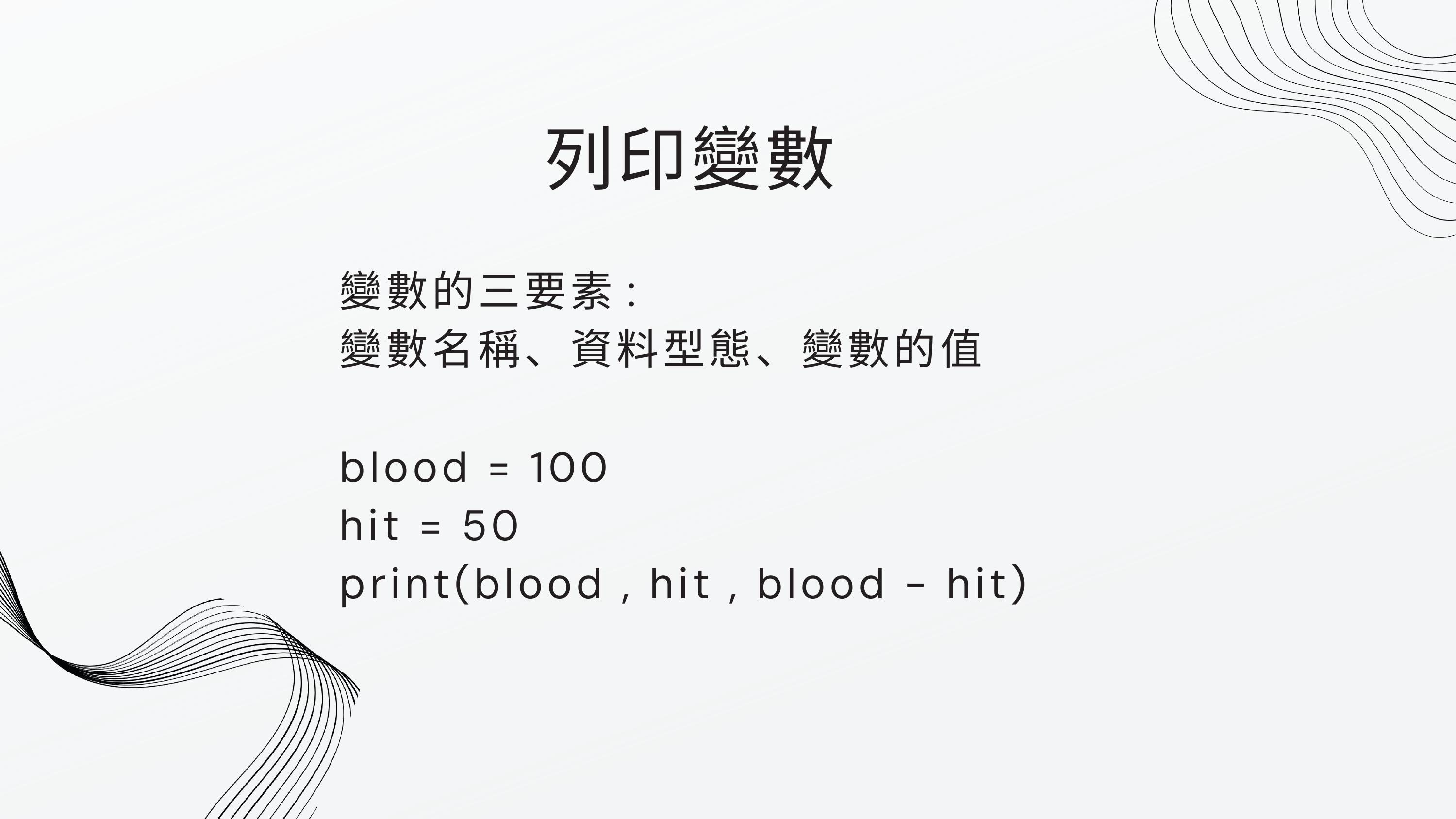

列印變數
變數的三要素:
變數名稱、資料型態、變數的值
blood = 100
hit = 50
print(blood , hit , blood - hit)